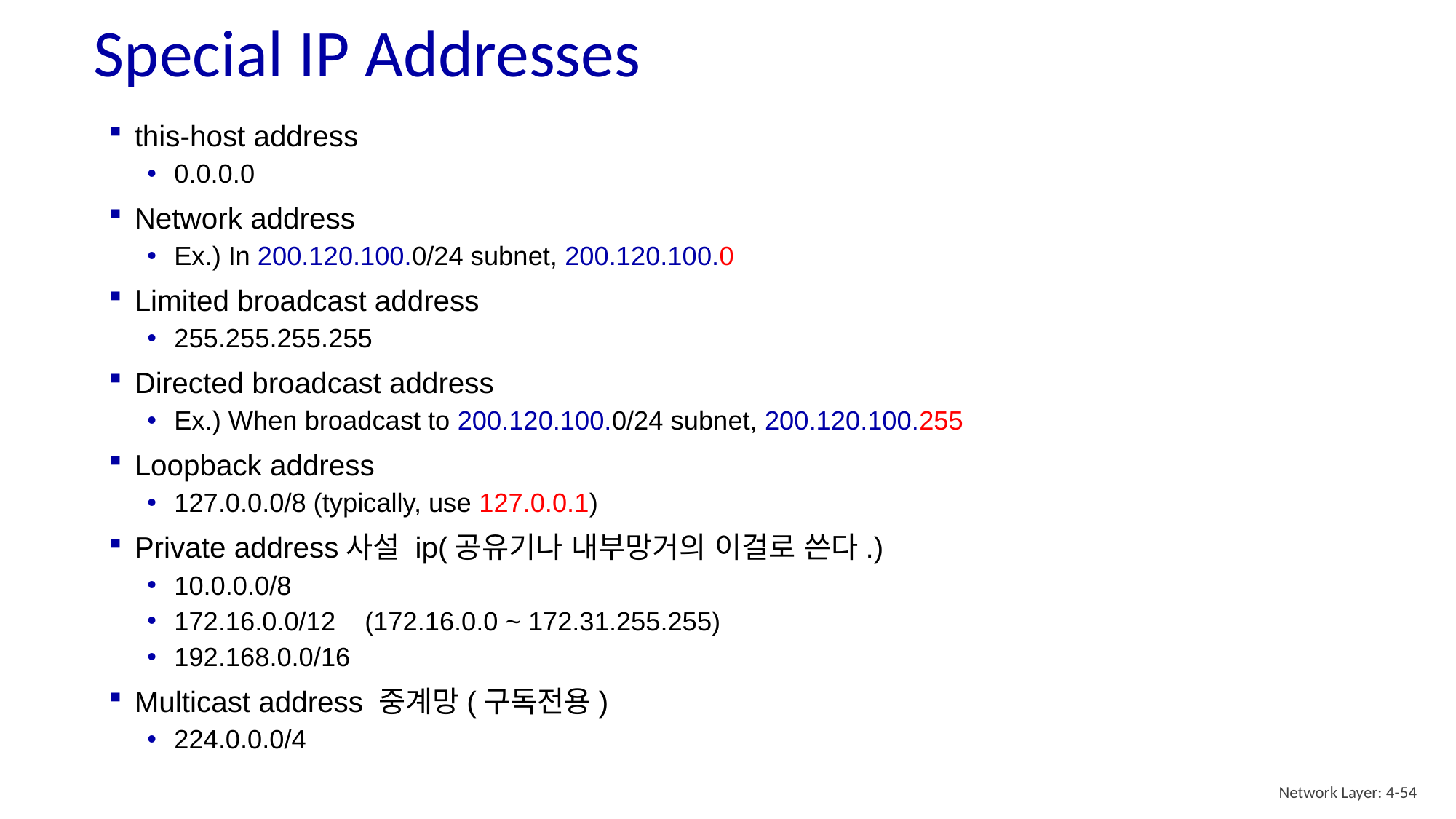

# Special IP Addresses
this-host address
0.0.0.0
Network address
Ex.) In 200.120.100.0/24 subnet, 200.120.100.0
Limited broadcast address
255.255.255.255
Directed broadcast address
Ex.) When broadcast to 200.120.100.0/24 subnet, 200.120.100.255
Loopback address
127.0.0.0/8 (typically, use 127.0.0.1)
Private address사설 ip(공유기나 내부망거의 이걸로 쓴다.)
10.0.0.0/8
172.16.0.0/12    (172.16.0.0 ~ 172.31.255.255)
192.168.0.0/16
Multicast address 중계망(구독전용)
224.0.0.0/4
Network Layer: 4-54